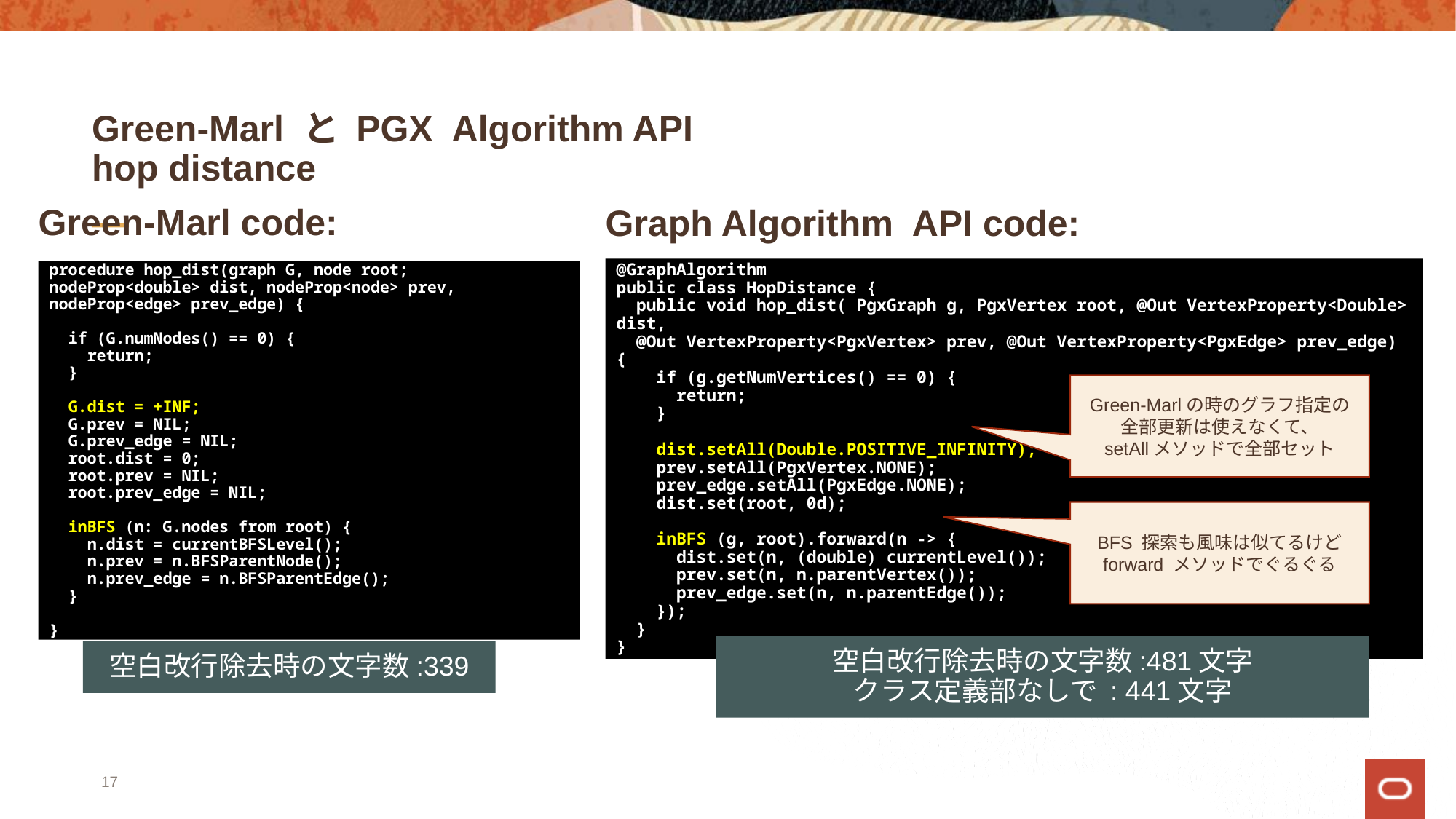

# Green-Marl と PGX  Algorithm API hop distance
Green-Marl code:
Graph Algorithm  API code:
@GraphAlgorithm
public class HopDistance {
  public void hop_dist( PgxGraph g, PgxVertex root, @Out VertexProperty<Double> dist,
  @Out VertexProperty<PgxVertex> prev, @Out VertexProperty<PgxEdge> prev_edge) {
    if (g.getNumVertices() == 0) {
      return;
    }

    dist.setAll(Double.POSITIVE_INFINITY);
    prev.setAll(PgxVertex.NONE);
    prev_edge.setAll(PgxEdge.NONE);
    dist.set(root, 0d);

    inBFS (g, root).forward(n -> {
      dist.set(n, (double) currentLevel());
      prev.set(n, n.parentVertex());
      prev_edge.set(n, n.parentEdge());
    });
  }
}
procedure hop_dist(graph G, node root; nodeProp<double> dist, nodeProp<node> prev,    nodeProp<edge> prev_edge) {

  if (G.numNodes() == 0) {
    return;
  }

  G.dist = +INF;
  G.prev = NIL;
  G.prev_edge = NIL;
  root.dist = 0;
  root.prev = NIL;
  root.prev_edge = NIL;

  inBFS (n: G.nodes from root) {
    n.dist = currentBFSLevel();
    n.prev = n.BFSParentNode();
    n.prev_edge = n.BFSParentEdge();
  }

}

Green-Marlの時のグラフ指定の全部更新は使えなくて、
setAllメソッドで全部セット
BFS 探索も風味は似てるけど
forward メソッドでぐるぐる
空白改行除去時の文字数:481文字
クラス定義部なしで : 441文字
空白改行除去時の文字数:339
17